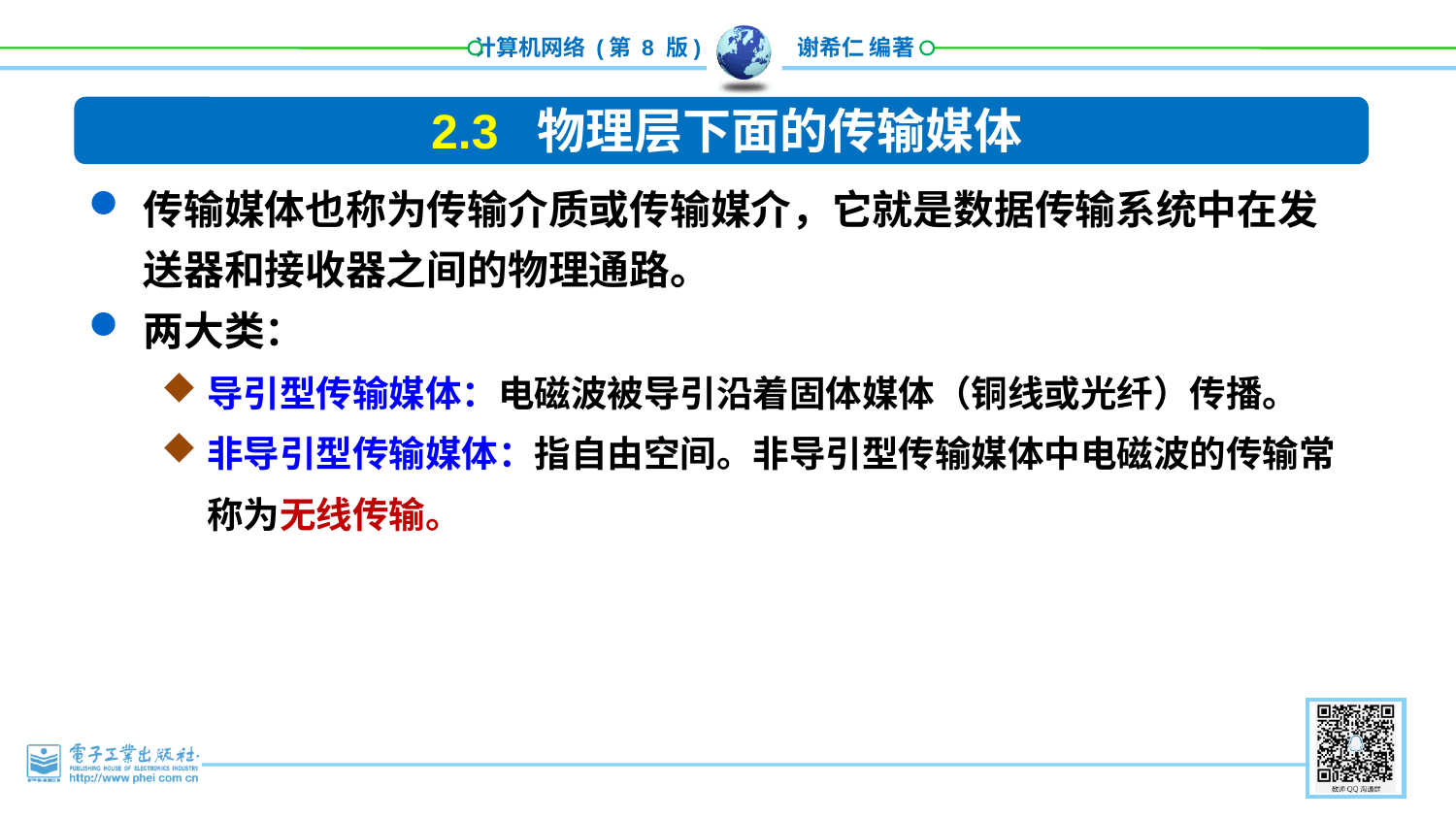

2.3  物理层下面的传输媒体
传输媒体也称为传输介质或传输媒介，它就是数据传输系统中在发送器和接收器之间的物理通路。
两大类：
导引型传输媒体：电磁波被导引沿着固体媒体（铜线或光纤）传播。
非导引型传输媒体：指自由空间。非导引型传输媒体中电磁波的传输常称为无线传输。